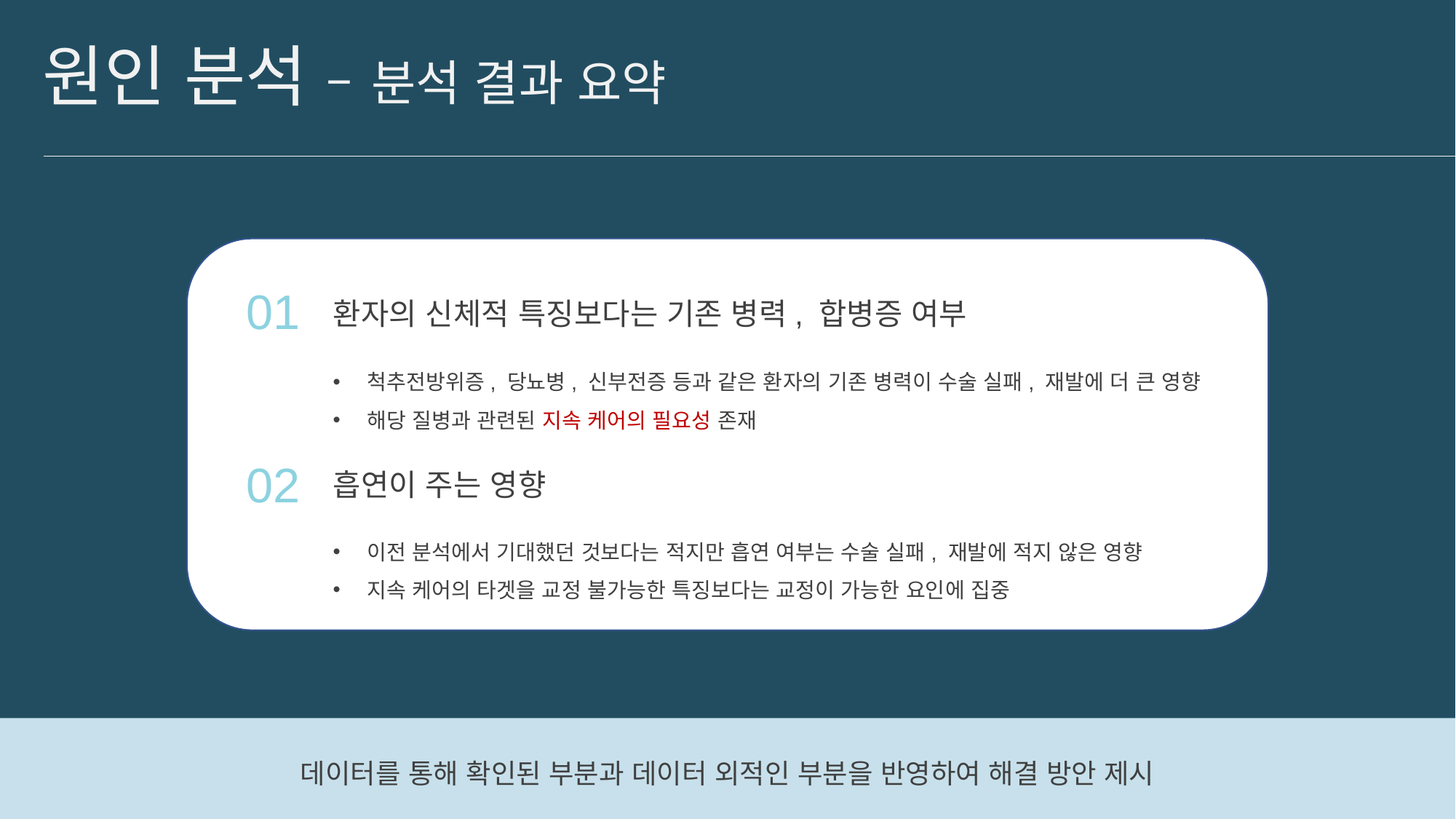

# 원인 분석 – 분석 결과 요약

01
환자의 신체적 특징보다는 기존 병력, 합병증 여부
척추전방위증, 당뇨병, 신부전증 등과 같은 환자의 기존 병력이 수술 실패, 재발에 더 큰 영향
해당 질병과 관련된 지속 케어의 필요성 존재
02
흡연이 주는 영향
이전 분석에서 기대했던 것보다는 적지만 흡연 여부는 수술 실패, 재발에 적지 않은 영향
지속 케어의 타겟을 교정 불가능한 특징보다는 교정이 가능한 요인에 집중
데이터를 통해 확인된 부분과 데이터 외적인 부분을 반영하여 해결 방안 제시